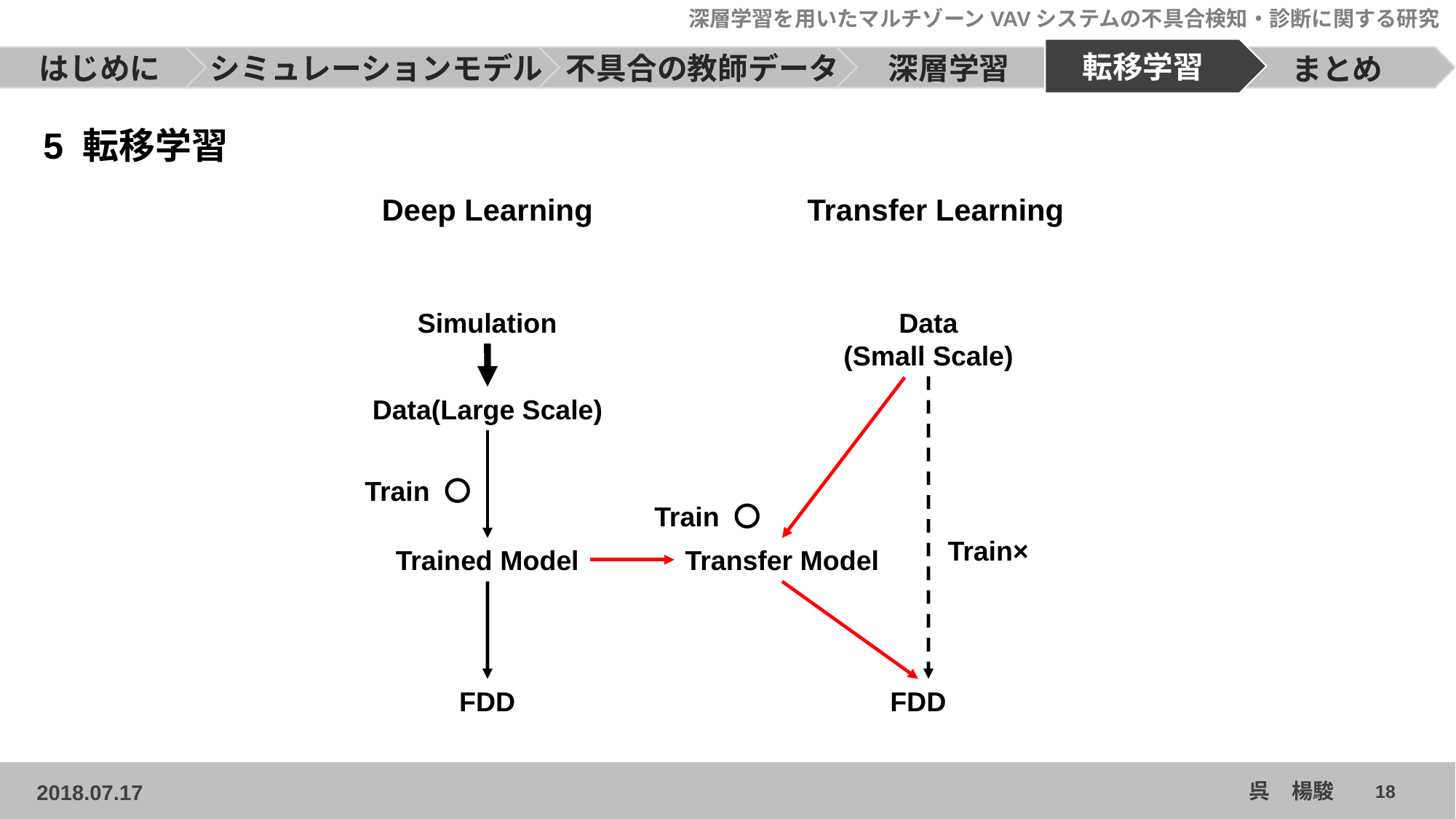

5 転移学習
Deep Learning
Transfer Learning
Simulation
Data
(Small Scale)
Data(Large Scale)
Train 〇
Train 〇
Train×
Trained Model
Transfer Model
FDD
FDD